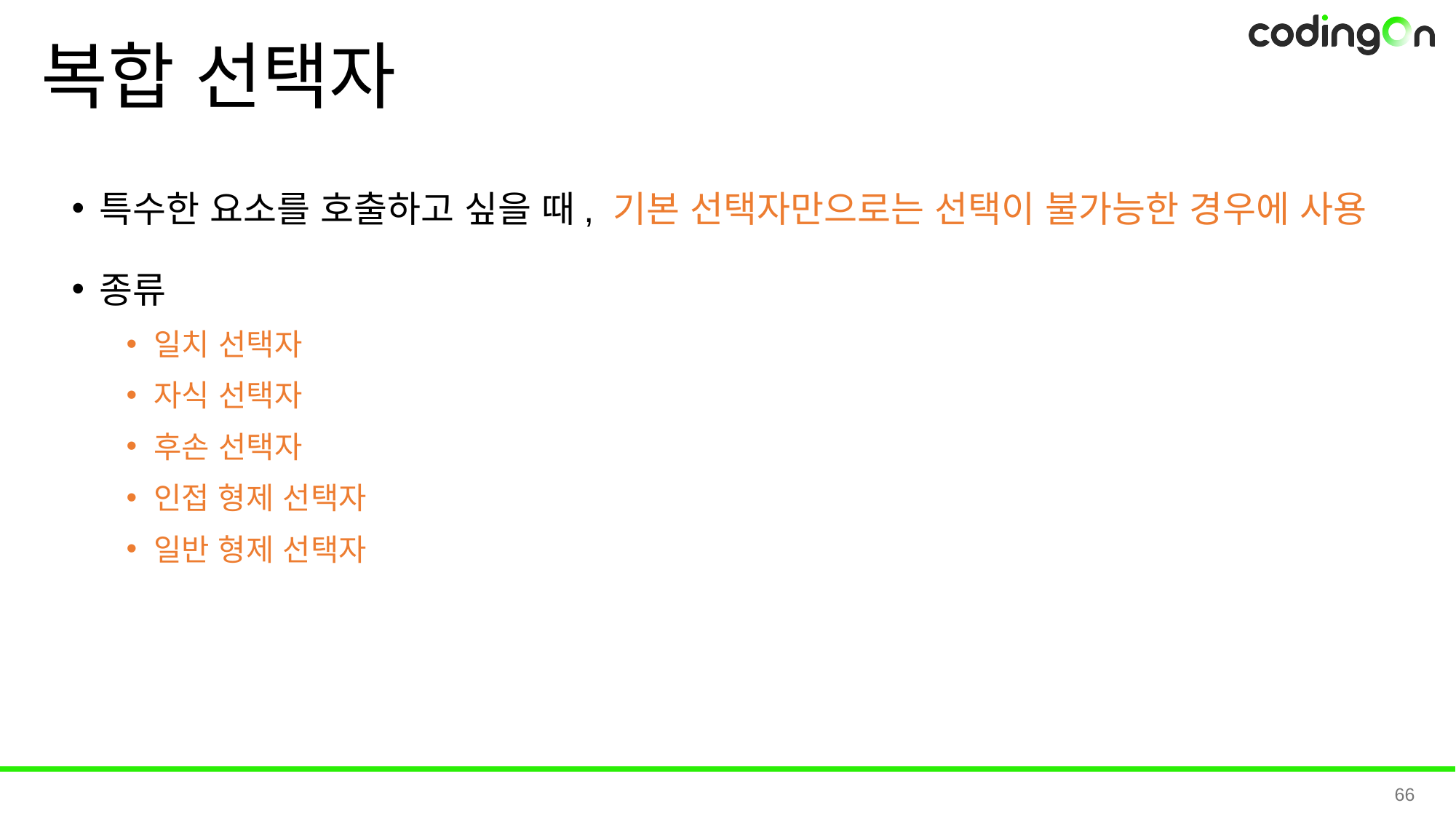

# 복합 선택자
특수한 요소를 호출하고 싶을 때, 기본 선택자만으로는 선택이 불가능한 경우에 사용
종류
일치 선택자
자식 선택자
후손 선택자
인접 형제 선택자
일반 형제 선택자
66